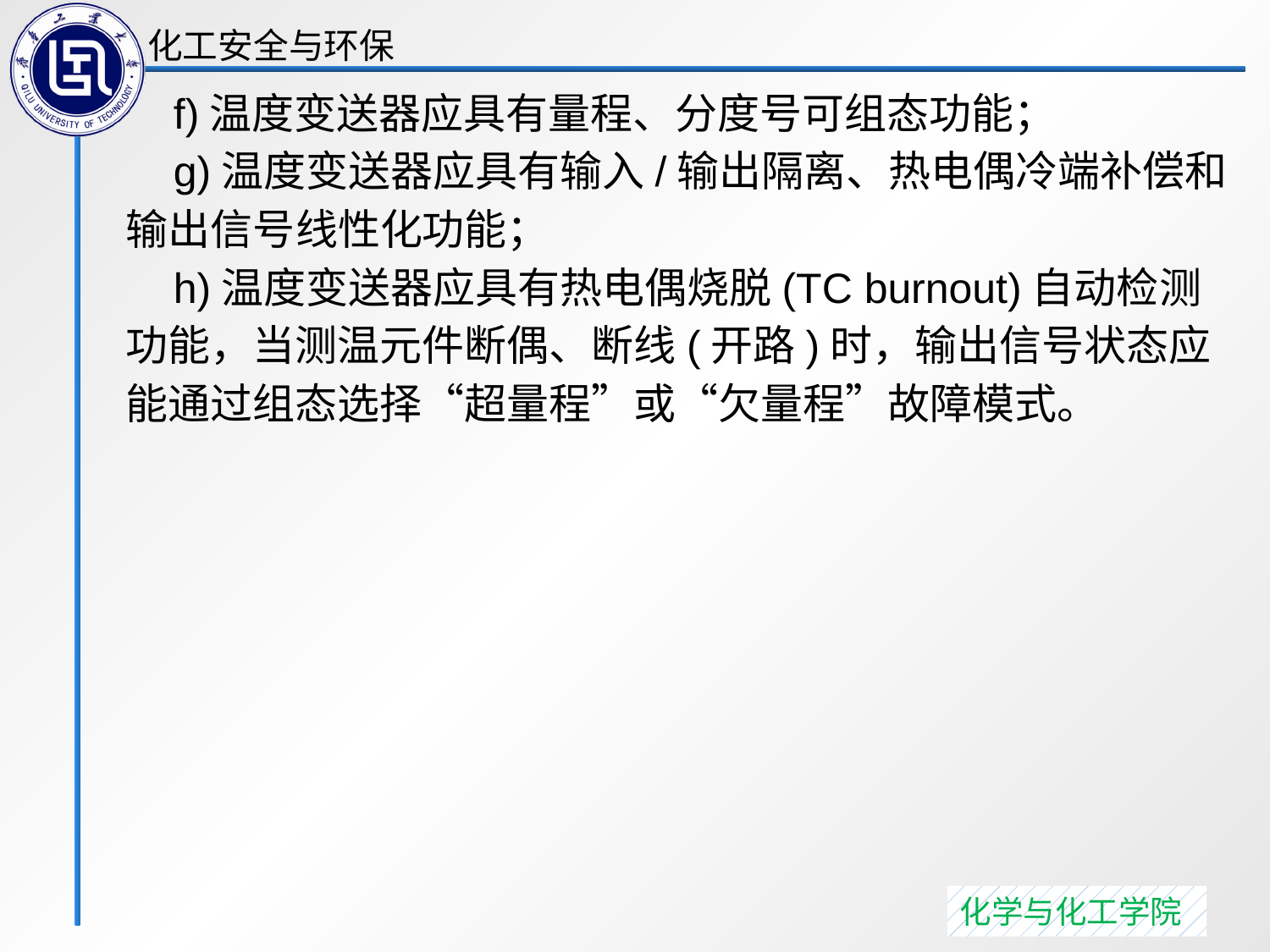

f)温度变送器应具有量程、分度号可组态功能；
    g)温度变送器应具有输入/输出隔离、热电偶冷端补偿和输出信号线性化功能；
    h)温度变送器应具有热电偶烧脱(TC burnout)自动检测功能，当测温元件断偶、断线(开路)时，输出信号状态应能通过组态选择“超量程”或“欠量程”故障模式。